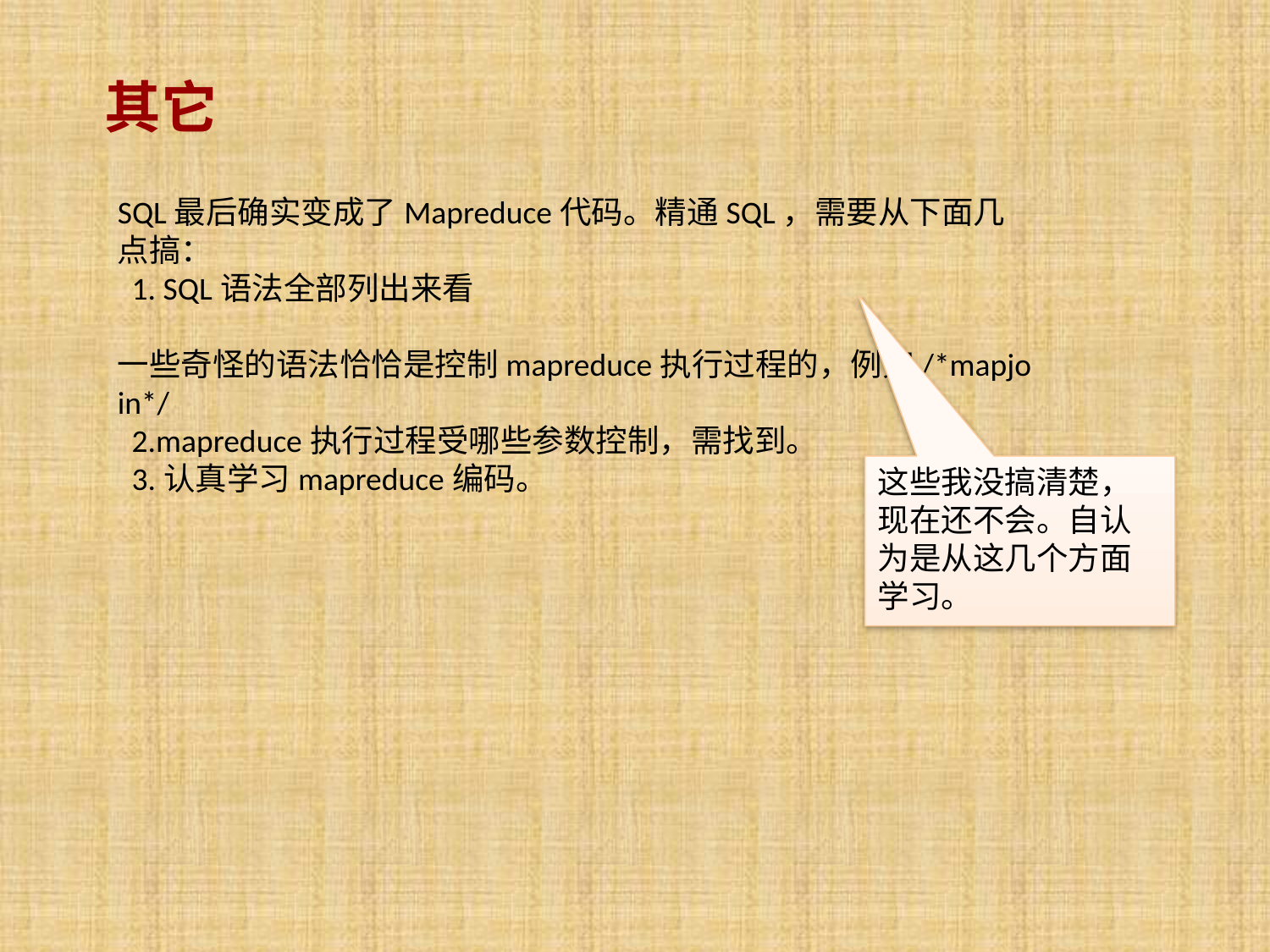

# 其它
SQL最后确实变成了Mapreduce代码。精通SQL，需要从下面几点搞：
  1. SQL语法全部列出来看
      一些奇怪的语法恰恰是控制mapreduce执行过程的，例如/*mapjoin*/
  2.mapreduce执行过程受哪些参数控制，需找到。
  3.认真学习mapreduce编码。
这些我没搞清楚，现在还不会。自认为是从这几个方面学习。